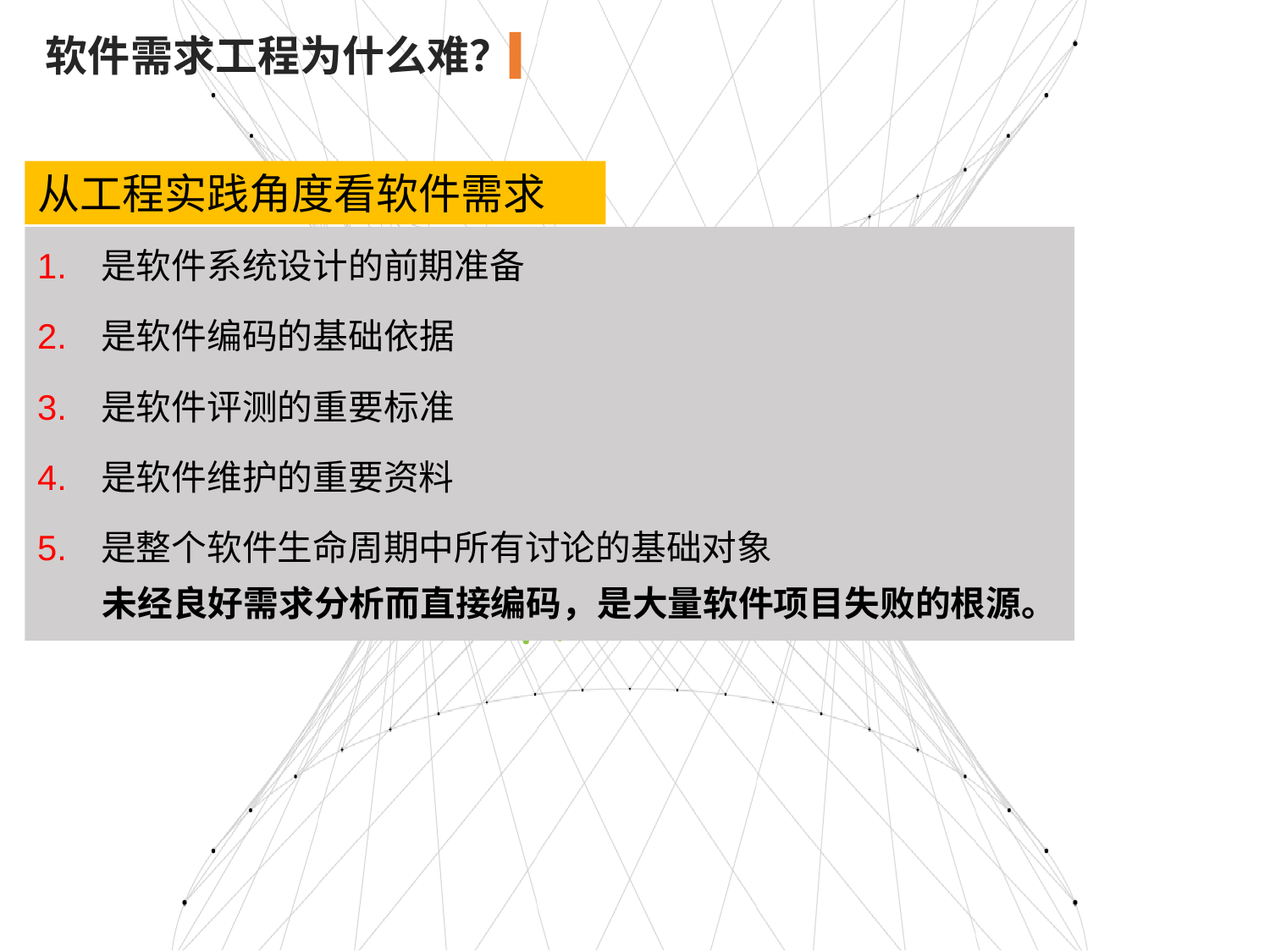

软件需求工程为什么难？

从工程实践角度看软件需求
是软件系统设计的前期准备
是软件编码的基础依据
是软件评测的重要标准
是软件维护的重要资料
是整个软件生命周期中所有讨论的基础对象
       未经良好需求分析而直接编码，是大量软件项目失败的根源。